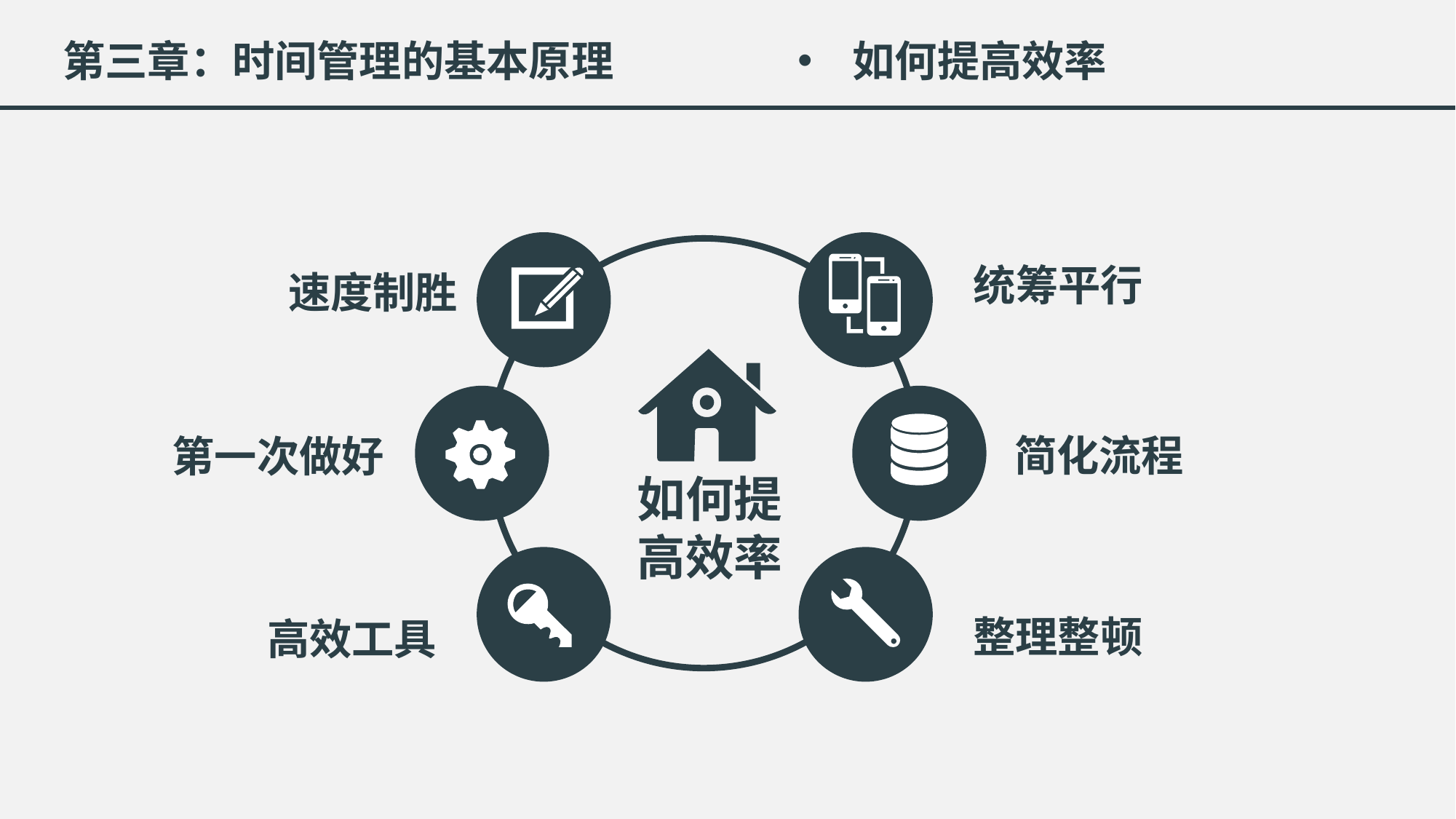

如何提高效率

统筹平行
速度制胜

简化流程
第一次做好
如何提高效率

整理整顿
高效工具